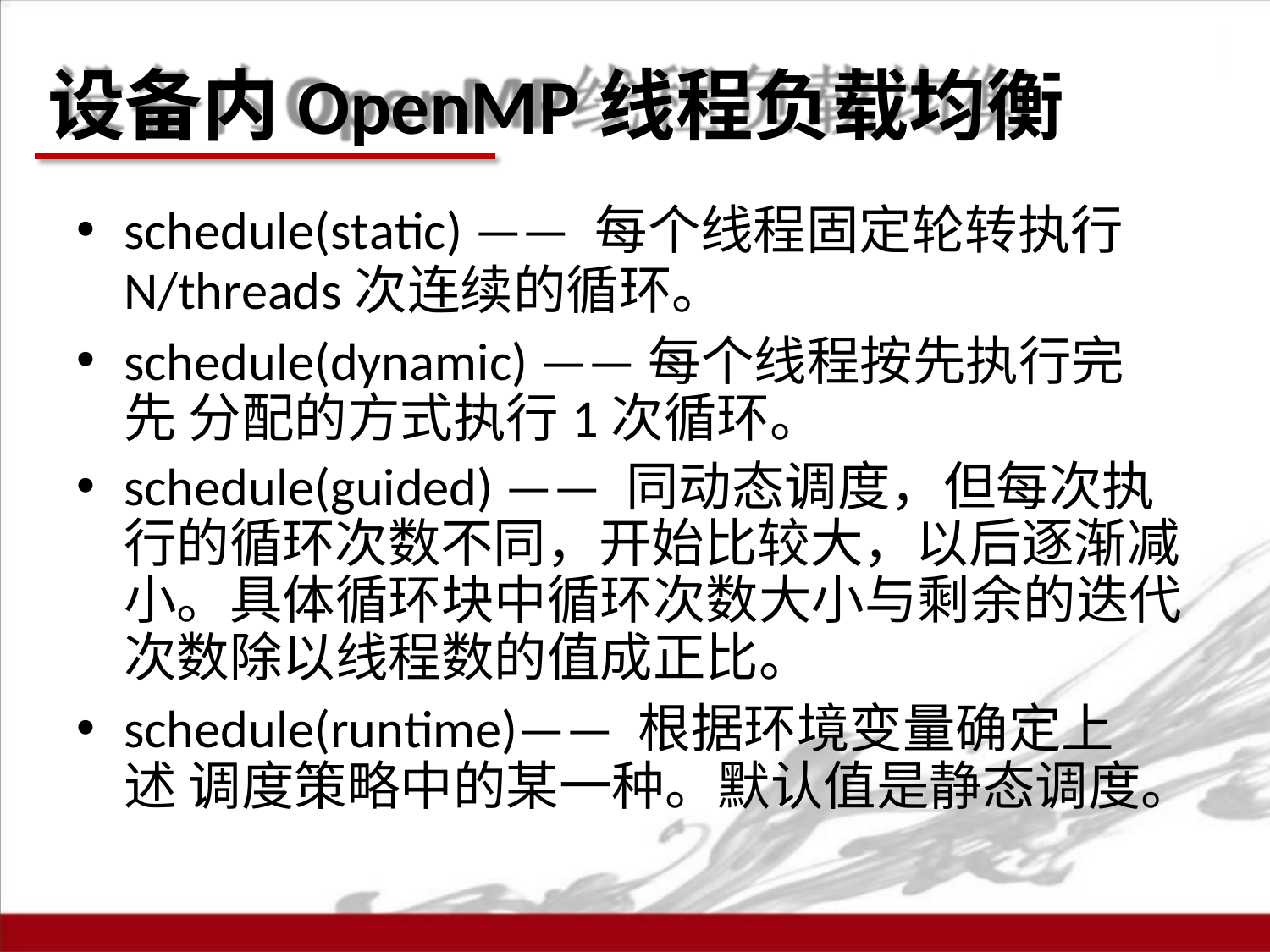

# 设备内OpenMP线程负载均衡

schedule(static) —— 每个线程固定轮转执行
N/threads次连续的循环。
schedule(dynamic) ——每个线程按先执行完先 分配的方式执行1次循环。
schedule(guided) —— 同动态调度，但每次执 行的循环次数不同，开始比较大，以后逐渐减 小。具体循环块中循环次数大小与剩余的迭代 次数除以线程数的值成正比。
schedule(runtime)—— 根据环境变量确定上述 调度策略中的某一种。默认值是静态调度。

76